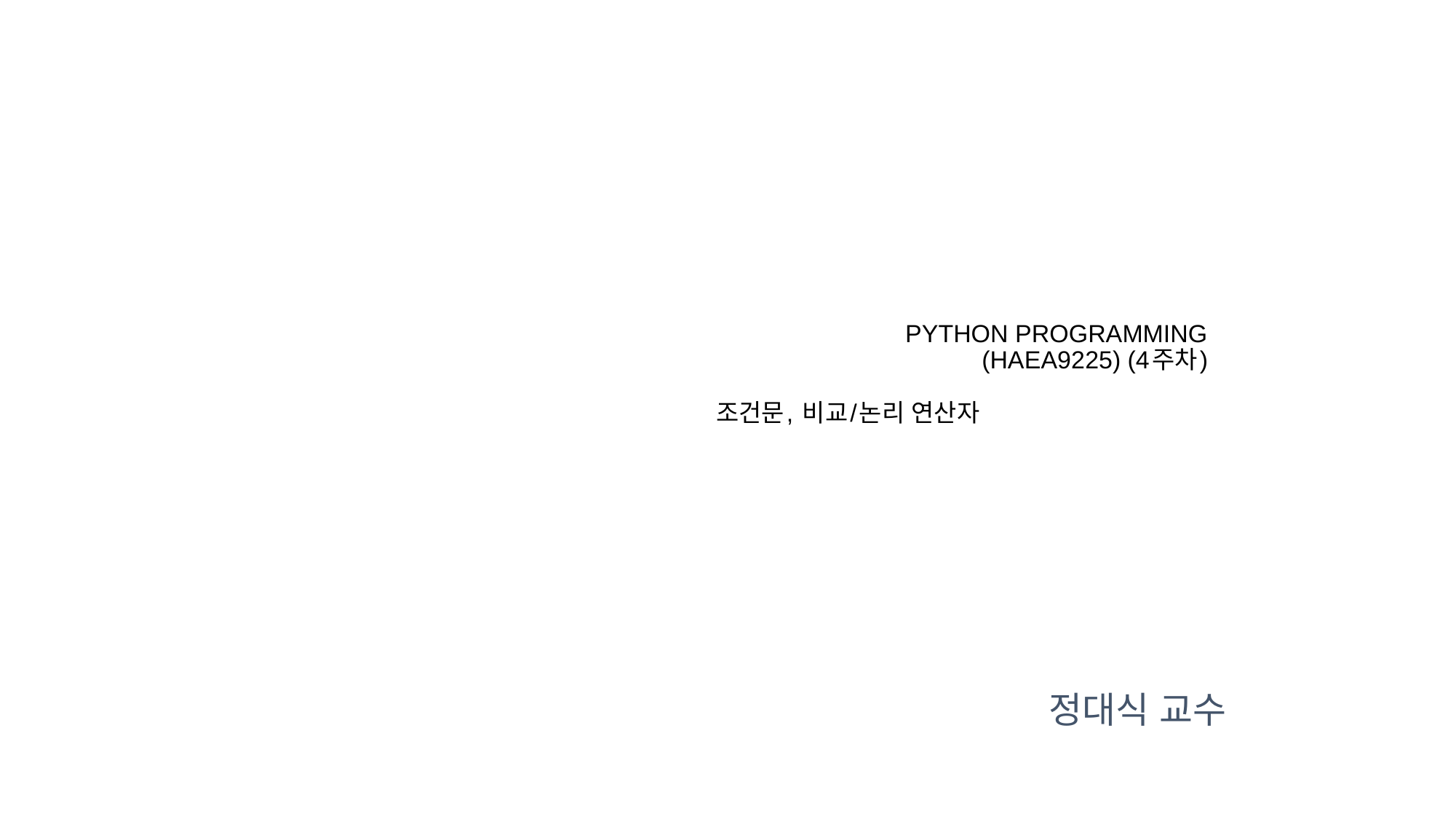

# PYTHON PROGRAMMING (HAEA9225) (4주차) 조건문, 비교/논리 연산자
정대식 교수